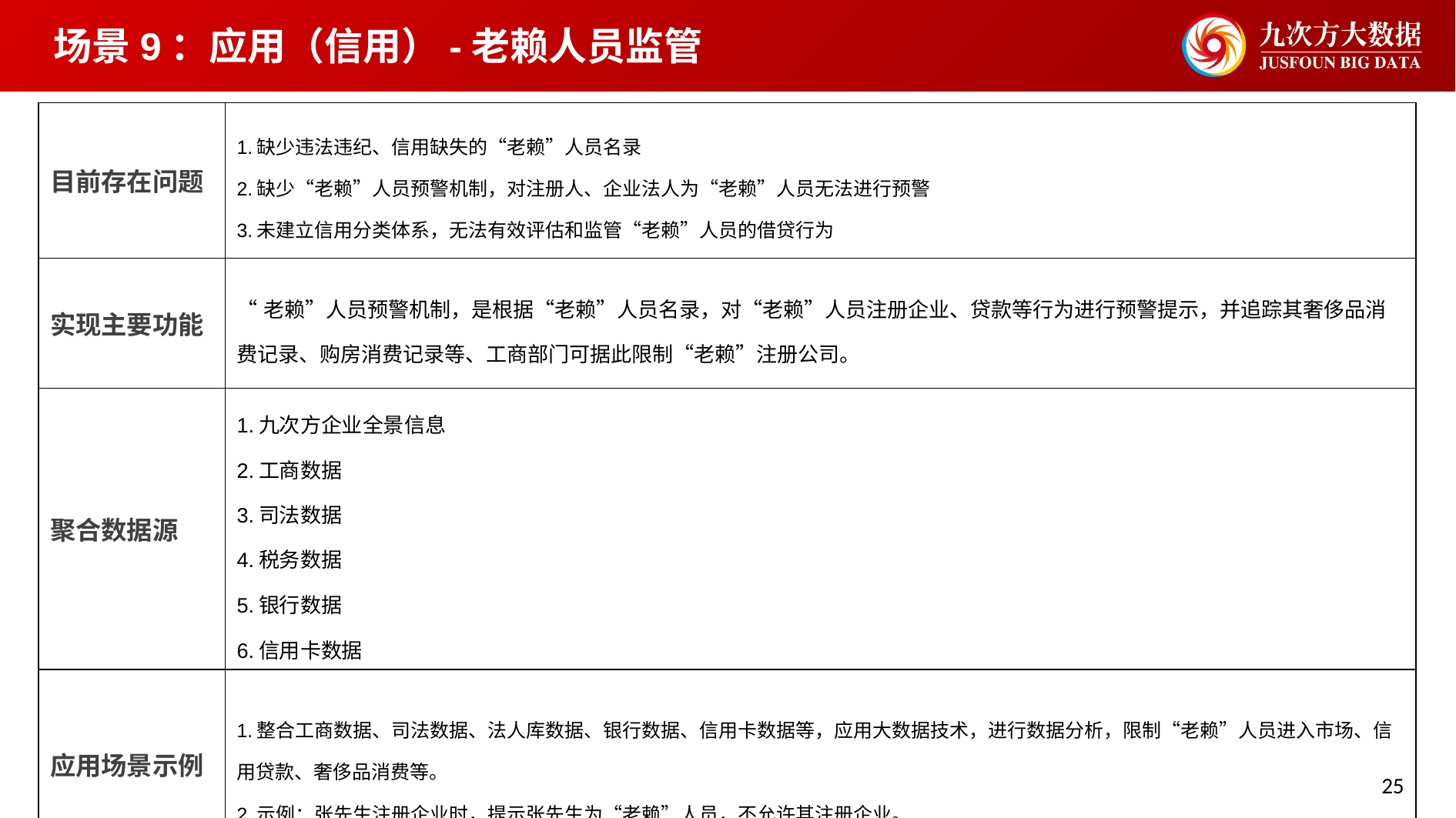

场景9：应用（信用）-老赖人员监管
| 目前存在问题 | 1.缺少违法违纪、信用缺失的“老赖”人员名录 2.缺少“老赖”人员预警机制，对注册人、企业法人为“老赖”人员无法进行预警 3.未建立信用分类体系，无法有效评估和监管“老赖”人员的借贷行为 |
| --- | --- |
| 实现主要功能 | “老赖”人员预警机制，是根据“老赖”人员名录，对“老赖”人员注册企业、贷款等行为进行预警提示，并追踪其奢侈品消费记录、购房消费记录等、工商部门可据此限制“老赖”注册公司。 |
| 聚合数据源 | 1.九次方企业全景信息 2.工商数据 3.司法数据 4.税务数据 5.银行数据 6.信用卡数据 |
| 应用场景示例 | 1.整合工商数据、司法数据、法人库数据、银行数据、信用卡数据等，应用大数据技术，进行数据分析，限制“老赖”人员进入市场、信用贷款、奢侈品消费等。 2.示例：张先生注册企业时，提示张先生为“老赖”人员，不允许其注册企业。 |
25